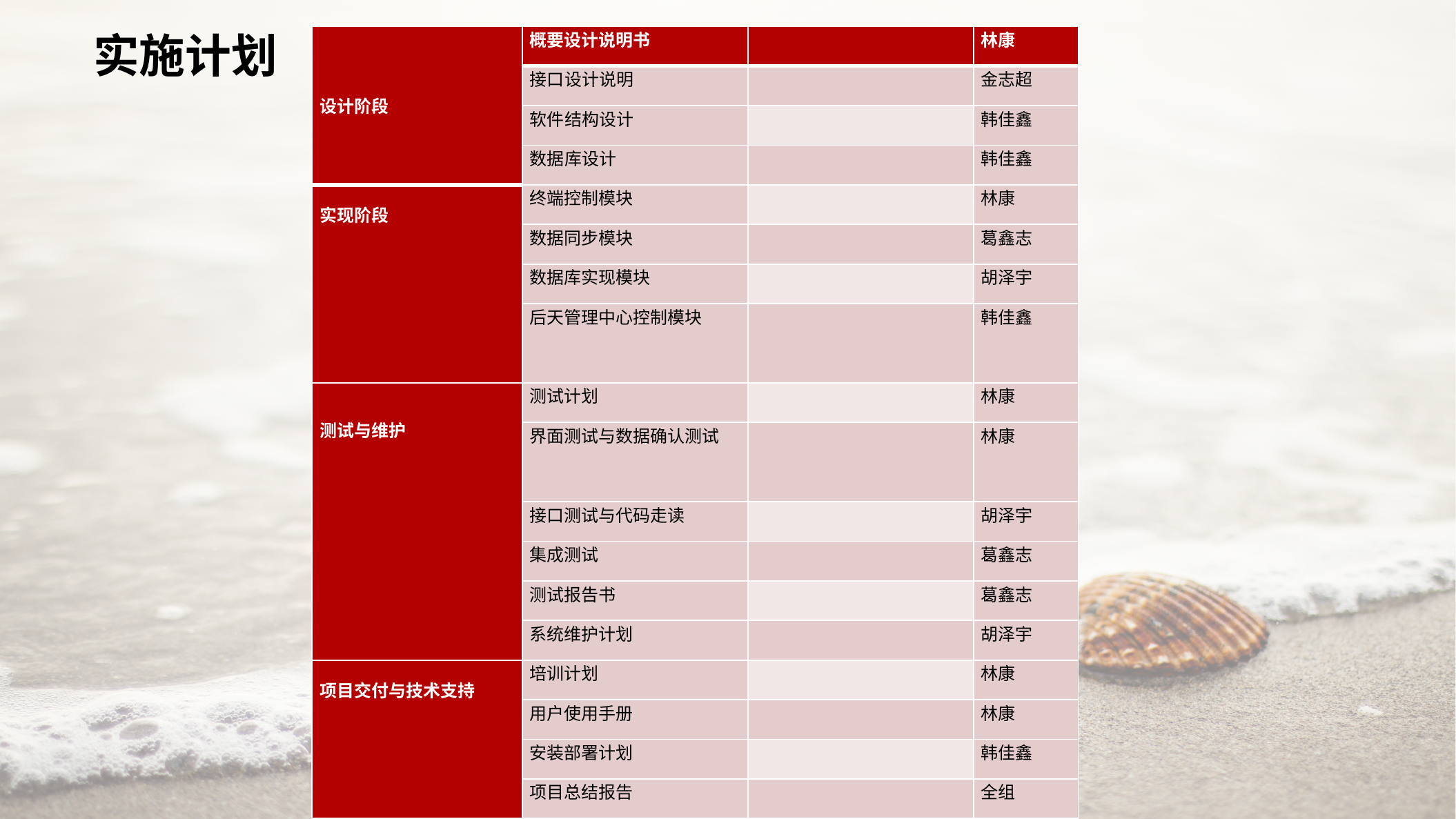

实施计划
| 设计阶段 | 概要设计说明书 |  | 林康 |
| --- | --- | --- | --- |
|  | 接口设计说明 |  | 金志超 |
|  | 软件结构设计 |  | 韩佳鑫 |
|  | 数据库设计 |  | 韩佳鑫 |
| 实现阶段 | 终端控制模块 |  | 林康 |
|  | 数据同步模块 |  | 葛鑫志 |
|  | 数据库实现模块 |  | 胡泽宇 |
|  | 后天管理中心控制模块 |  | 韩佳鑫 |
| 测试与维护 | 测试计划 |  | 林康 |
|  | 界面测试与数据确认测试 |  | 林康 |
|  | 接口测试与代码走读 |  | 胡泽宇 |
|  | 集成测试 |  | 葛鑫志 |
|  | 测试报告书 |  | 葛鑫志 |
|  | 系统维护计划 |  | 胡泽宇 |
| 项目交付与技术支持 | 培训计划 |  | 林康 |
|  | 用户使用手册 |  | 林康 |
|  | 安装部署计划 |  | 韩佳鑫 |
|  | 项目总结报告 |  | 全组 |